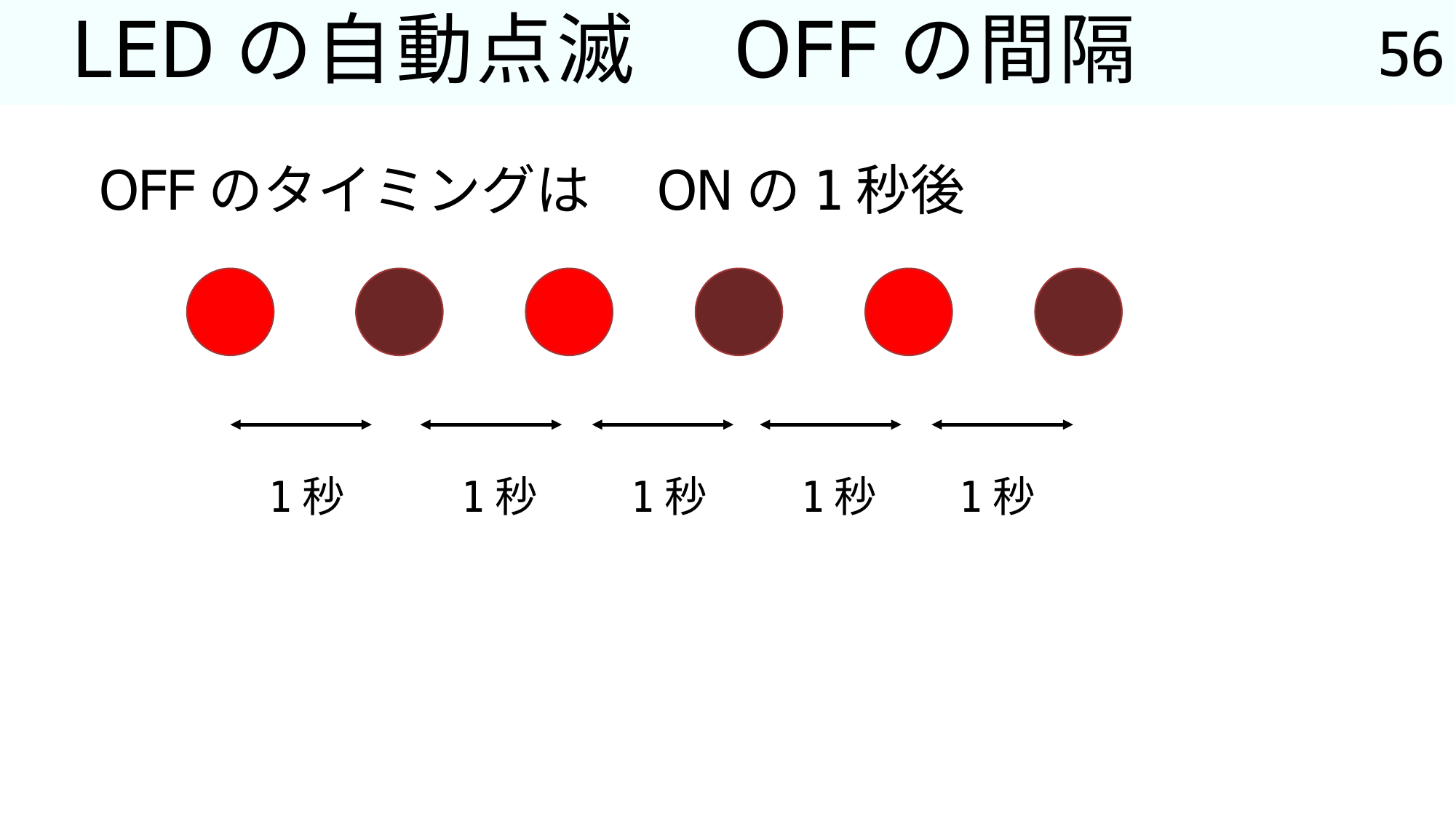

56
# LEDの自動点滅　OFFの間隔
OFFのタイミングは　ONの1秒後

1秒
1秒
1秒
1秒
1秒